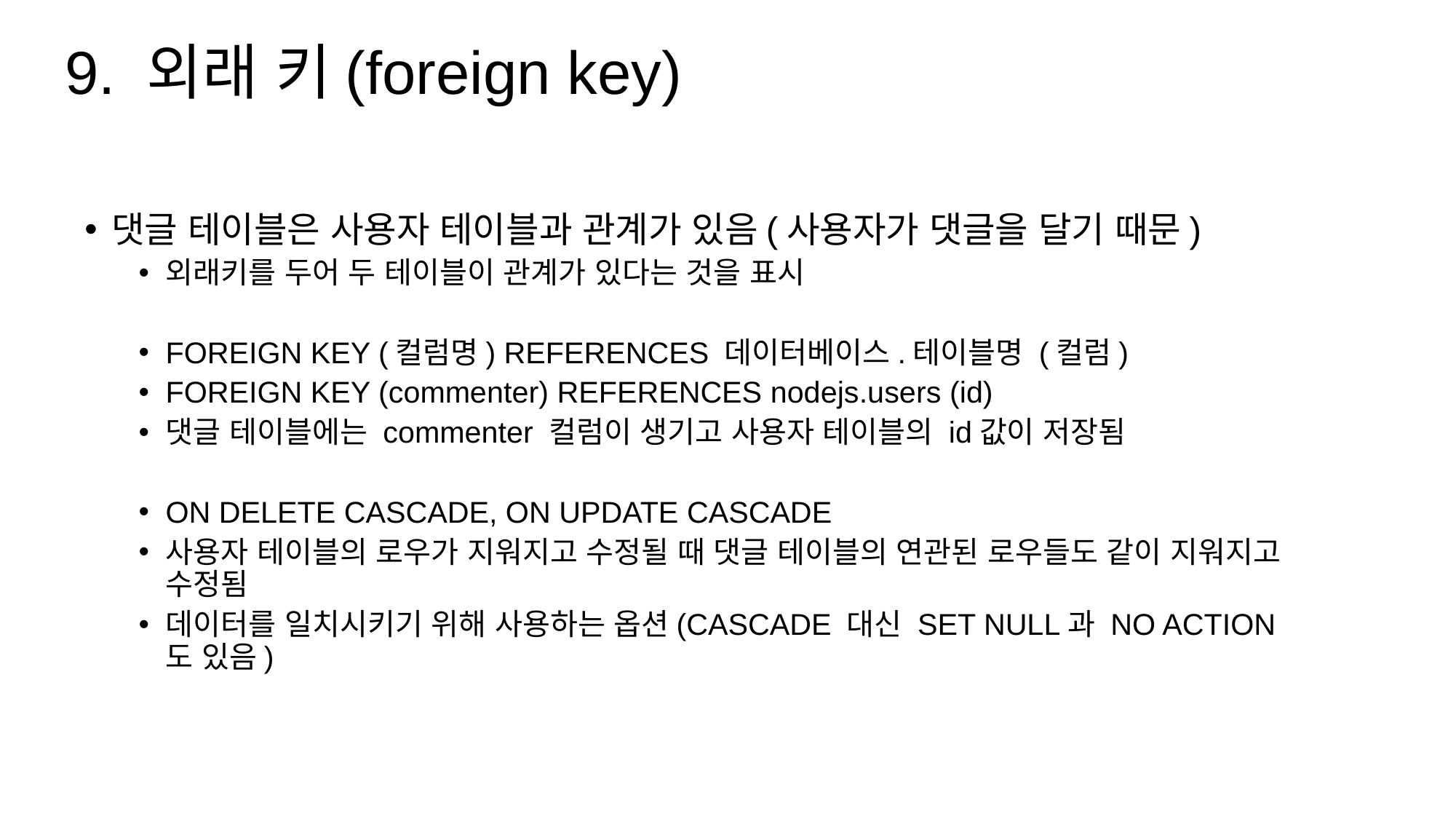

9. 외래 키(foreign key)
댓글 테이블은 사용자 테이블과 관계가 있음(사용자가 댓글을 달기 때문)
외래키를 두어 두 테이블이 관계가 있다는 것을 표시

FOREIGN KEY (컬럼명) REFERENCES 데이터베이스.테이블명 (컬럼)
FOREIGN KEY (commenter) REFERENCES nodejs.users (id)
댓글 테이블에는 commenter 컬럼이 생기고 사용자 테이블의 id값이 저장됨

ON DELETE CASCADE, ON UPDATE CASCADE
사용자 테이블의 로우가 지워지고 수정될 때 댓글 테이블의 연관된 로우들도 같이 지워지고 수정됨
데이터를 일치시키기 위해 사용하는 옵션(CASCADE 대신 SET NULL과 NO ACTION도 있음)